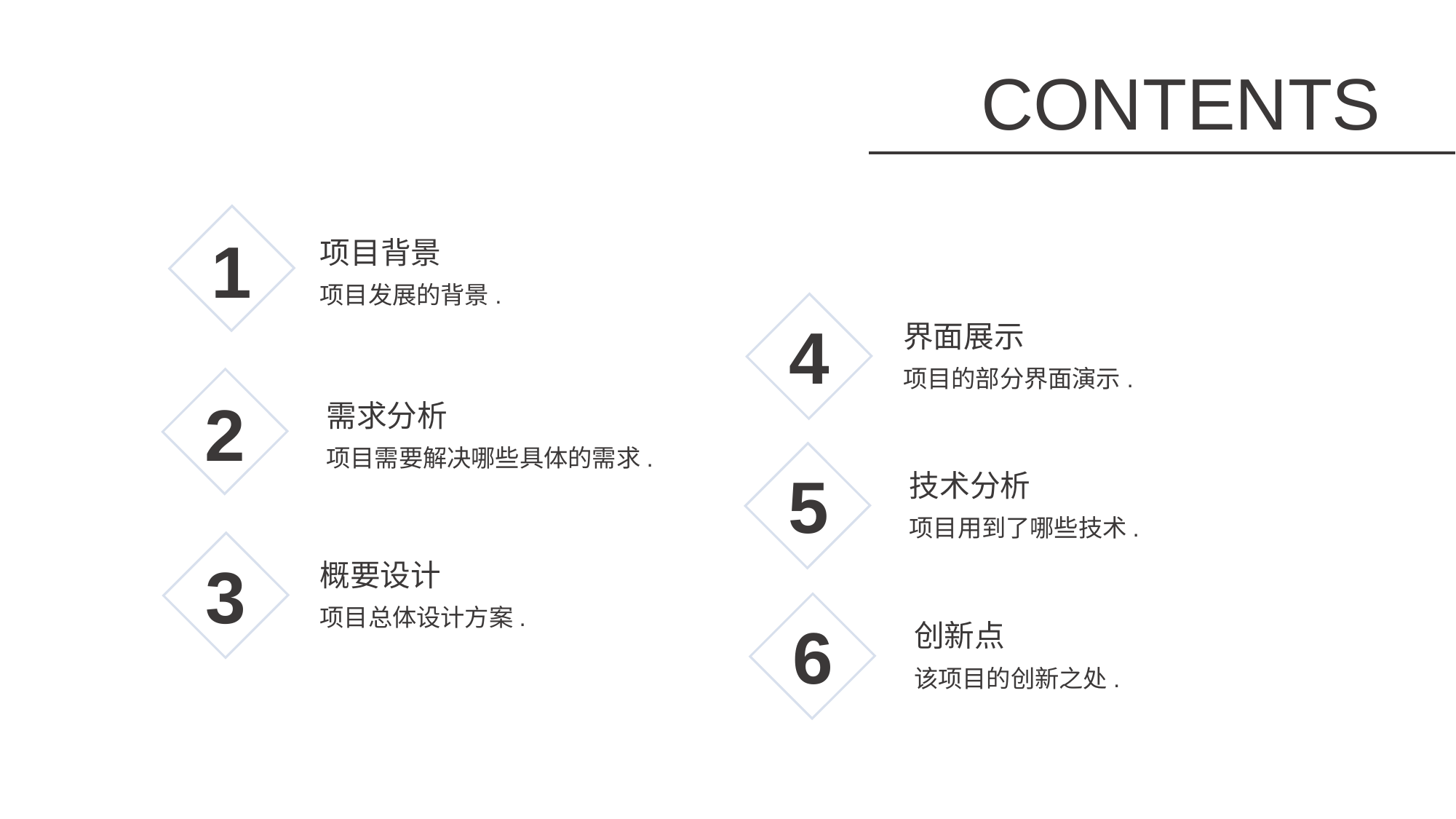

CONTENTS
1
项目背景
项目发展的背景.

4
界面展示
项目的部分界面演示.

2

需求分析
项目需要解决哪些具体的需求.
5
技术分析
项目用到了哪些技术.

3
概要设计
项目总体设计方案.

6
创新点
该项目的创新之处.